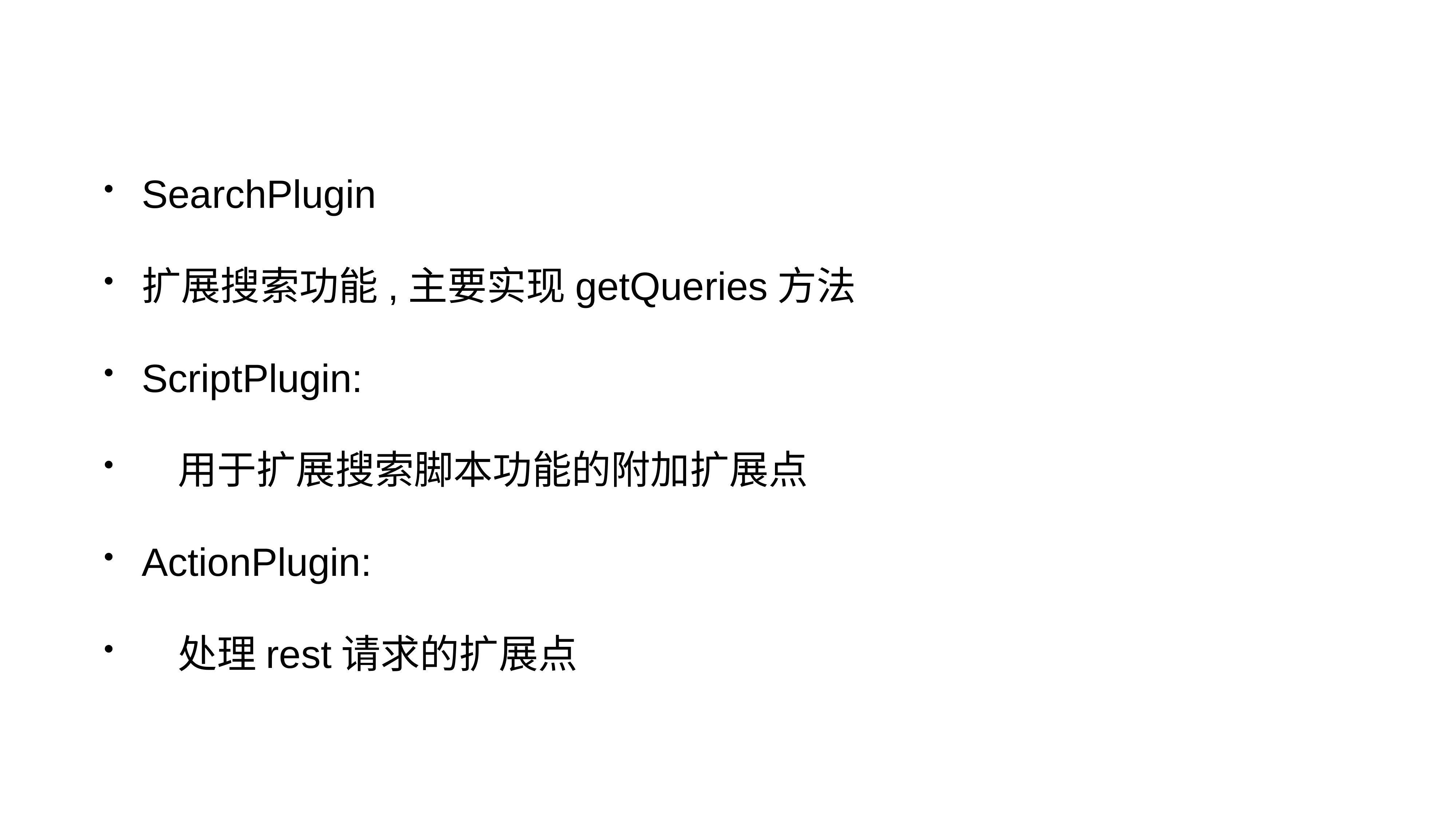

SearchPlugin
扩展搜索功能,主要实现getQueries方法
ScriptPlugin:
   用于扩展搜索脚本功能的附加扩展点
ActionPlugin:
   处理rest请求的扩展点